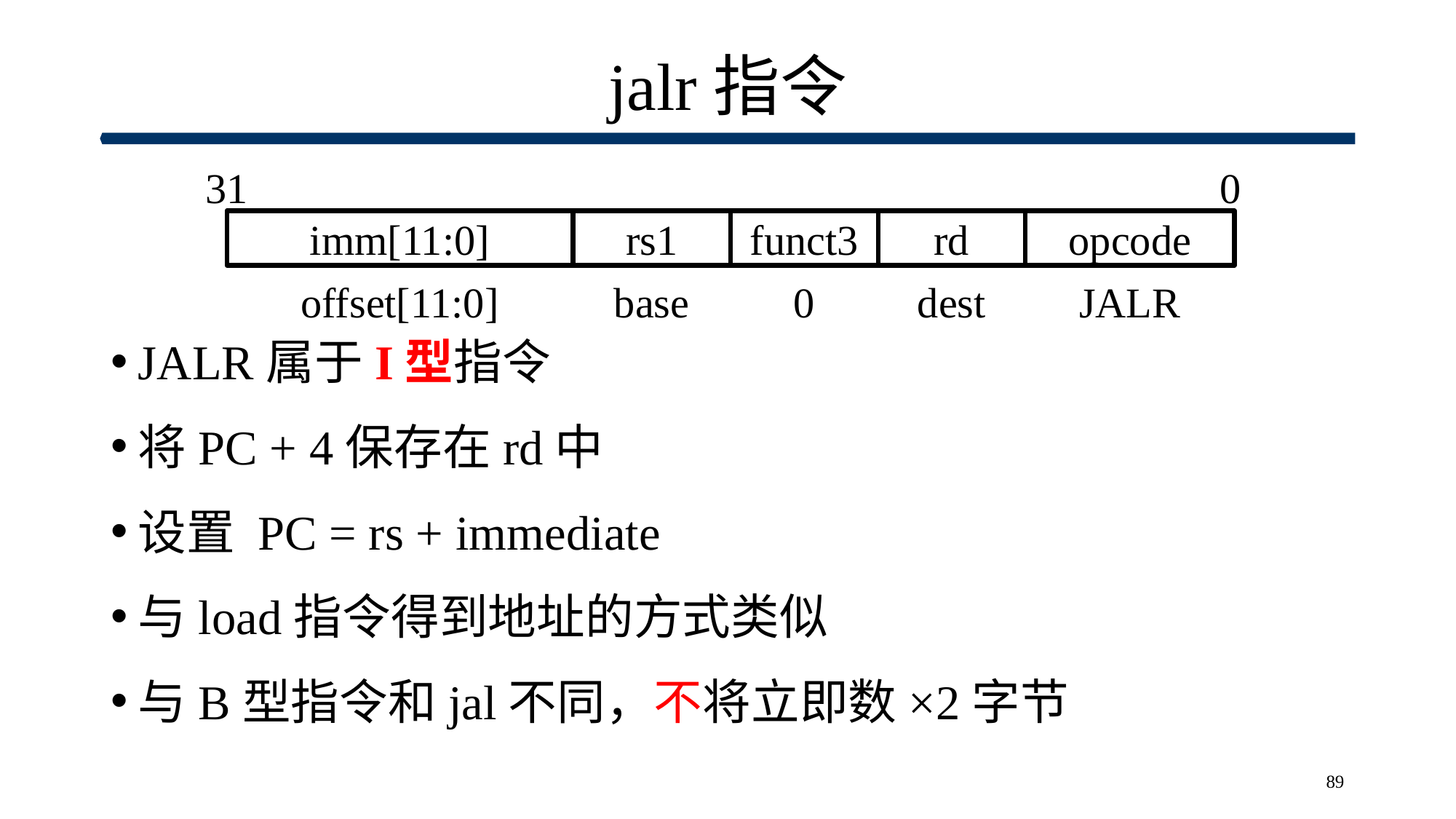

# jalr指令

JALR属于I型指令
将PC + 4保存在rd中
设置 PC = rs + immediate
与load指令得到地址的方式类似
与B型指令和jal不同，不将立即数×2字节
0
31
imm[11:0]
rs1
funct3
rd
opcode
offset[11:0]
base
0
dest
JALR
89